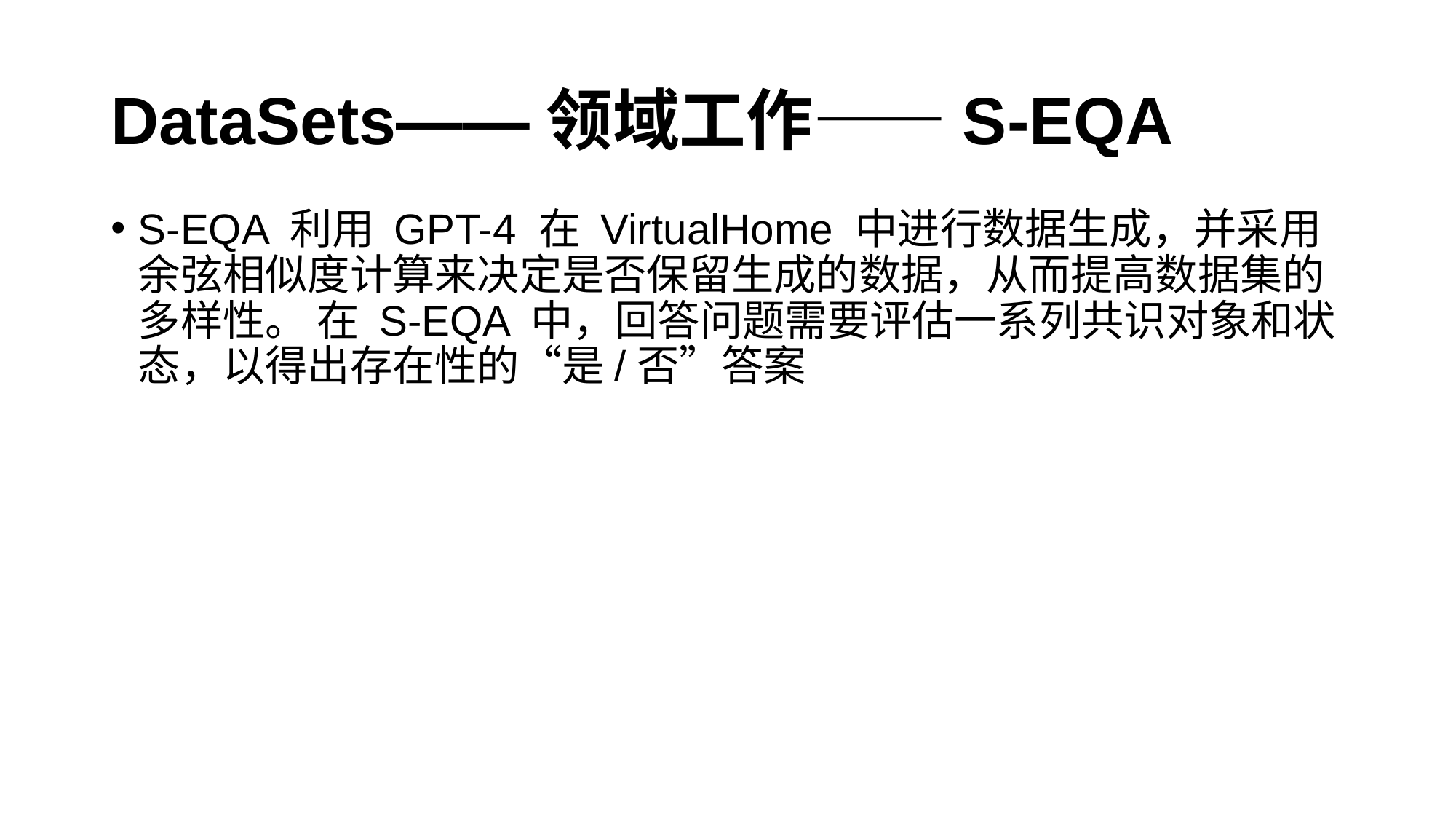

# DataSets——领域工作——S-EQA
S-EQA 利用 GPT-4 在 VirtualHome 中进行数据生成，并采用余弦相似度计算来决定是否保留生成的数据，从而提高数据集的多样性。 在 S-EQA 中，回答问题需要评估一系列共识对象和状态，以得出存在性的“是/否”答案